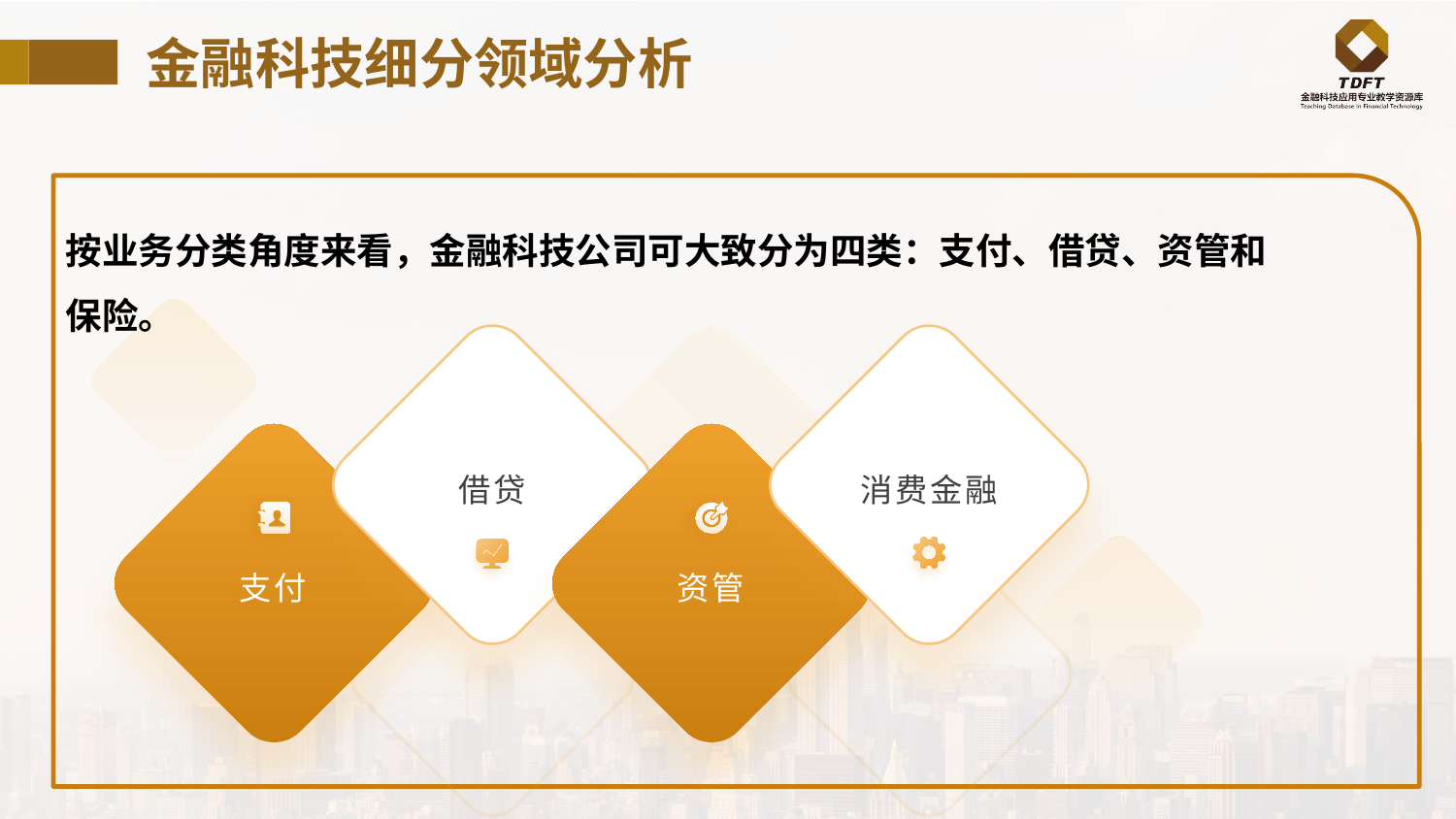

# 金融科技细分领域分析

按业务分类角度来看，金融科技公司可大致分为四类：支付、借贷、资管和保险。

借贷
消费金融

支付
资管